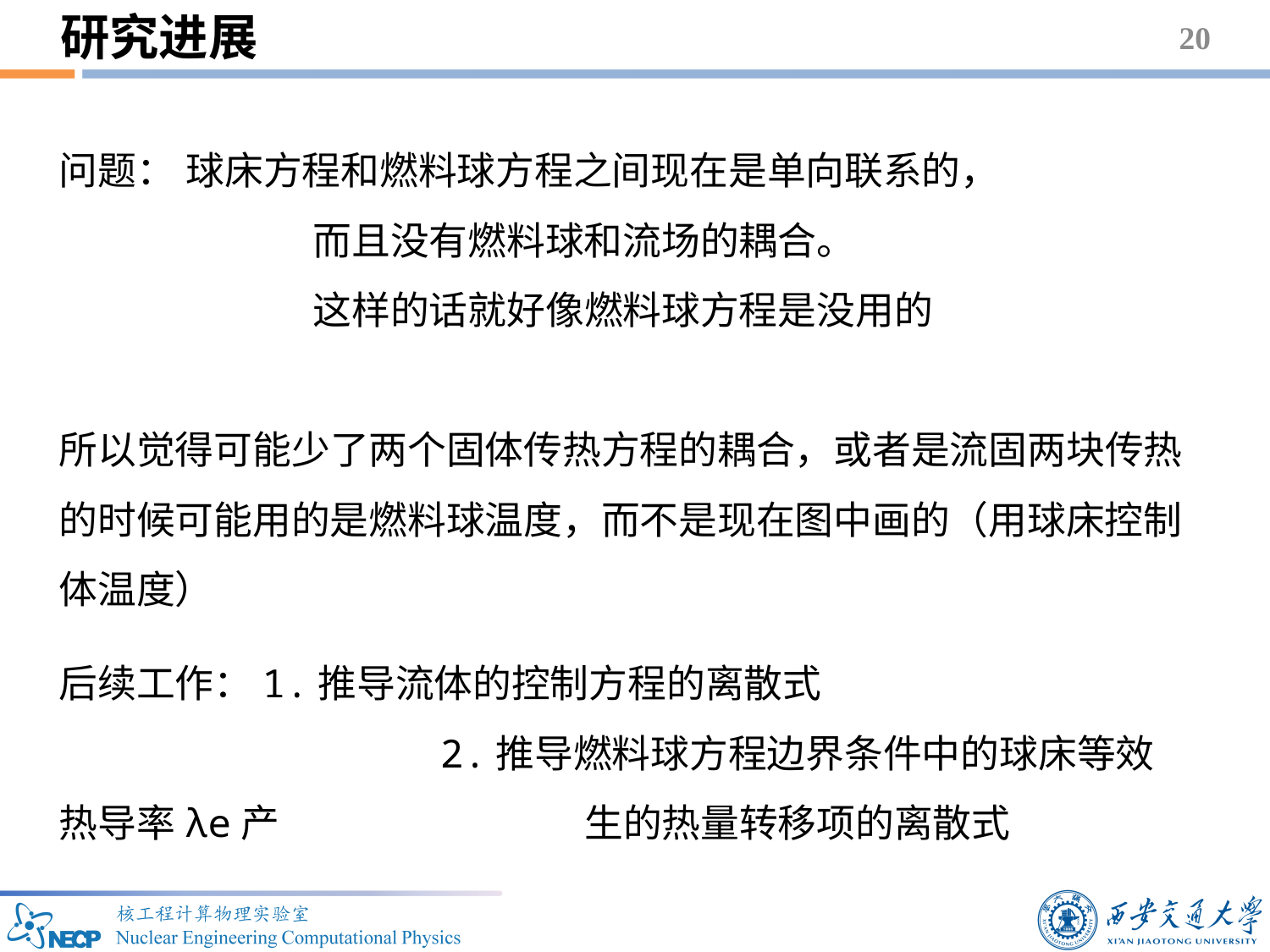

研究进展
20
问题：	球床方程和燃料球方程之间现在是单向联系的，
		而且没有燃料球和流场的耦合。
		这样的话就好像燃料球方程是没用的

所以觉得可能少了两个固体传热方程的耦合，或者是流固两块传热的时候可能用的是燃料球温度，而不是现在图中画的（用球床控制体温度）
后续工作：1.推导流体的控制方程的离散式
			2.推导燃料球方程边界条件中的球床等效热导率λe产			  生的热量转移项的离散式